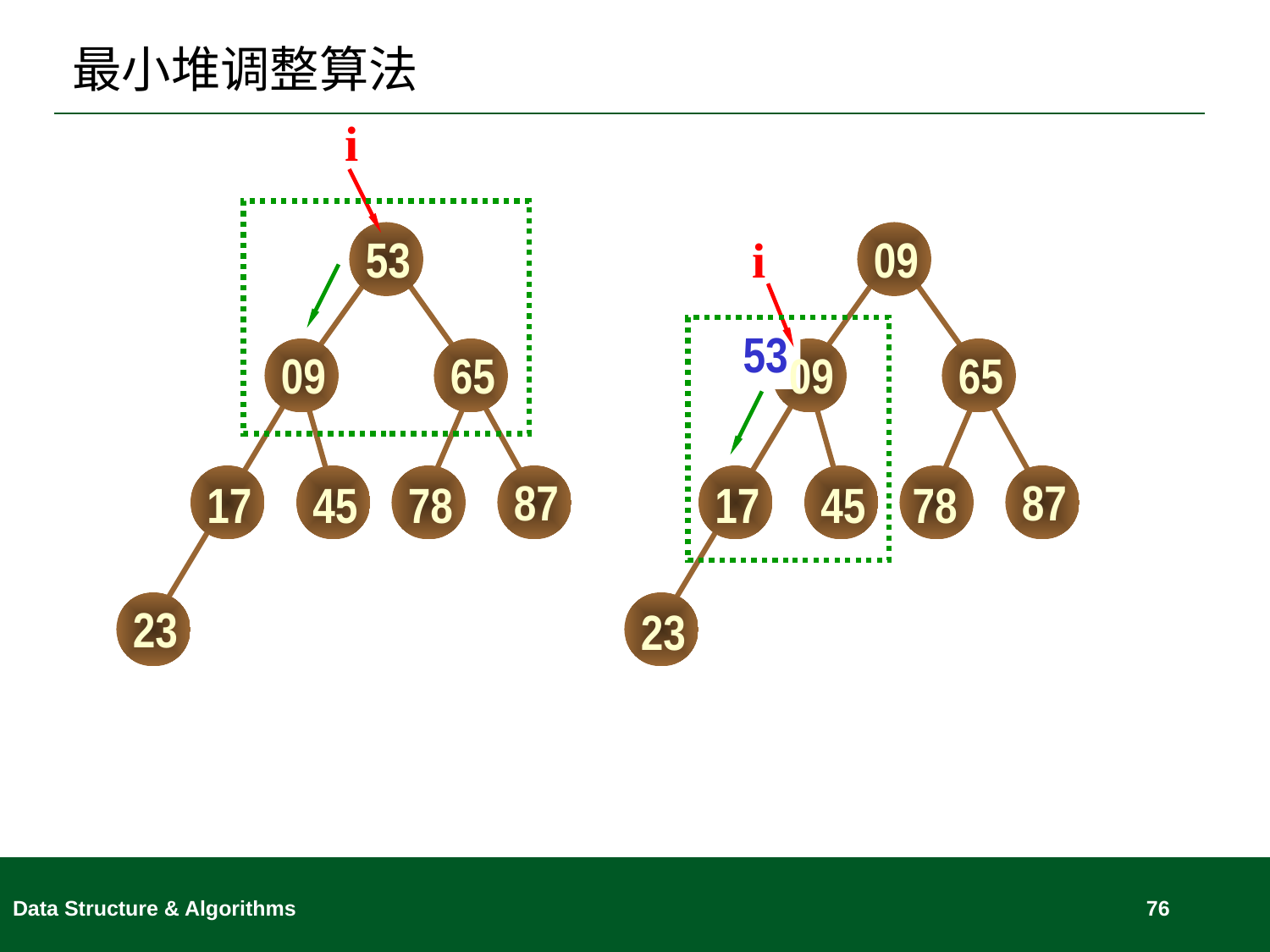

# 最小堆调整算法
i

53
i

09

53

09

65

09

65

87

87
17
45
78
17
45
78

23

23
Data Structure & Algorithms
76